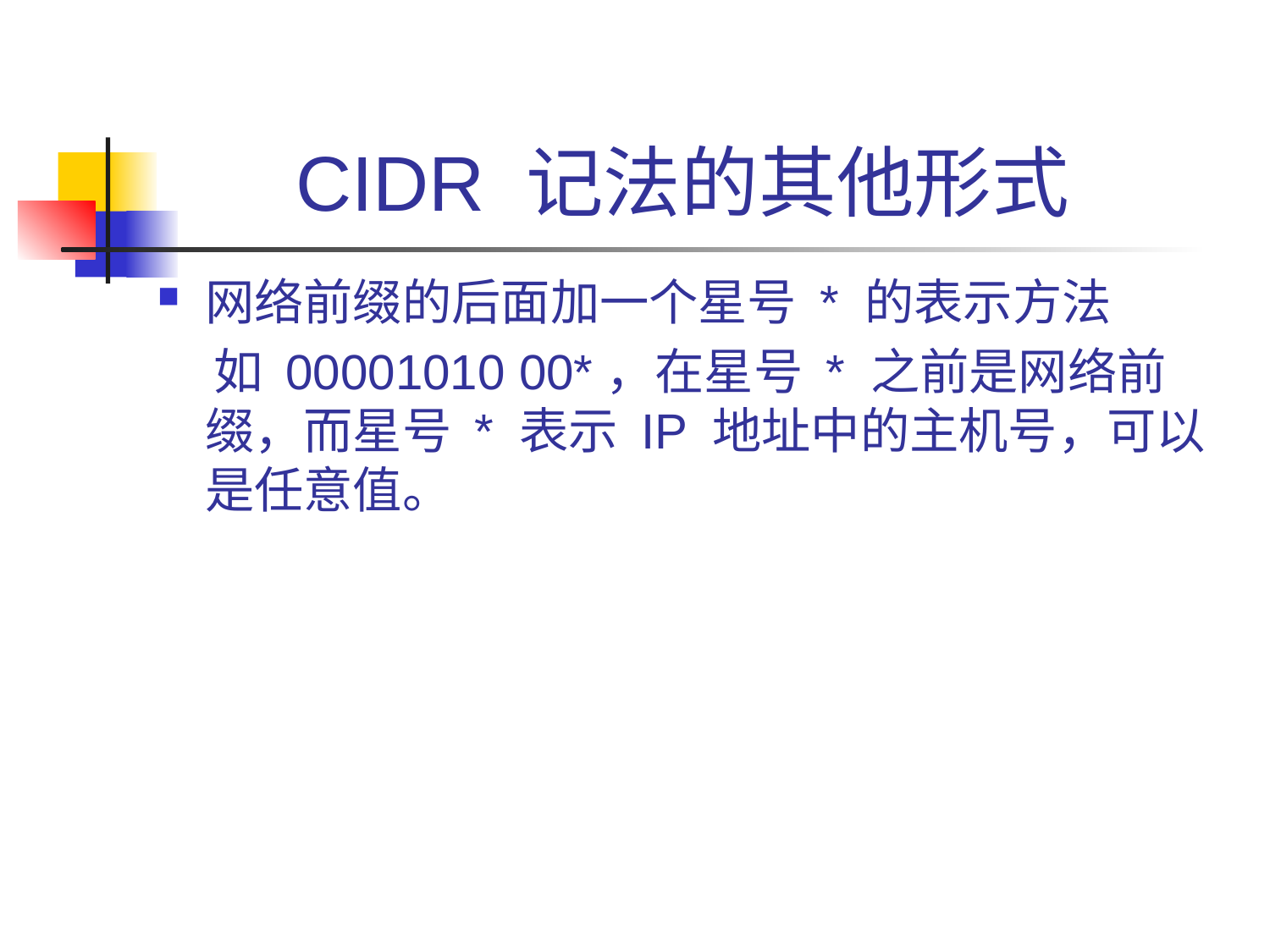

# CIDR 记法的其他形式
网络前缀的后面加一个星号 * 的表示方法
    如 00001010 00*，在星号 * 之前是网络前缀，而星号 * 表示 IP 地址中的主机号，可以是任意值。